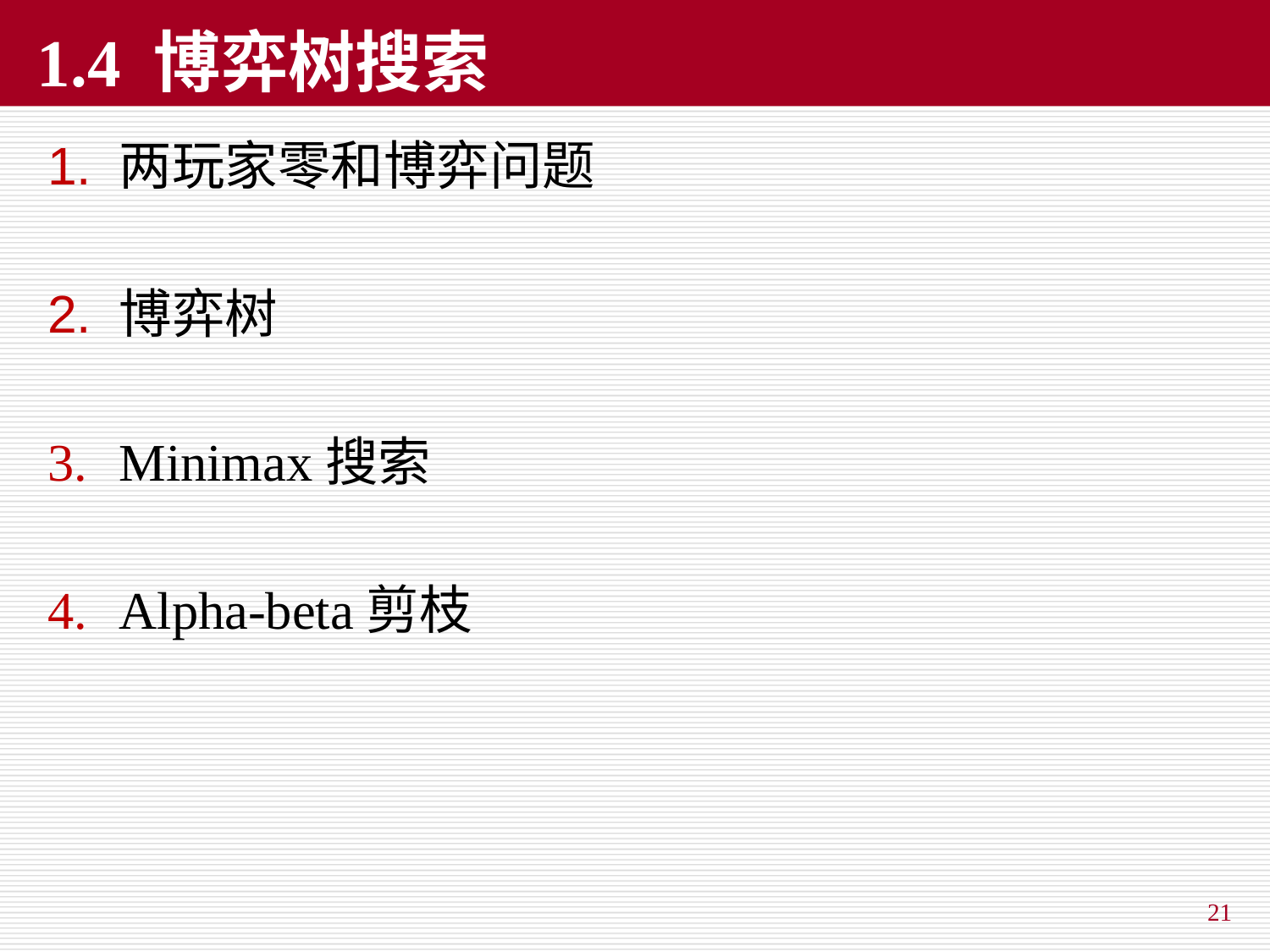

# 1.4 博弈树搜索
两玩家零和博弈问题

博弈树

Minimax搜索

Alpha-beta剪枝

21